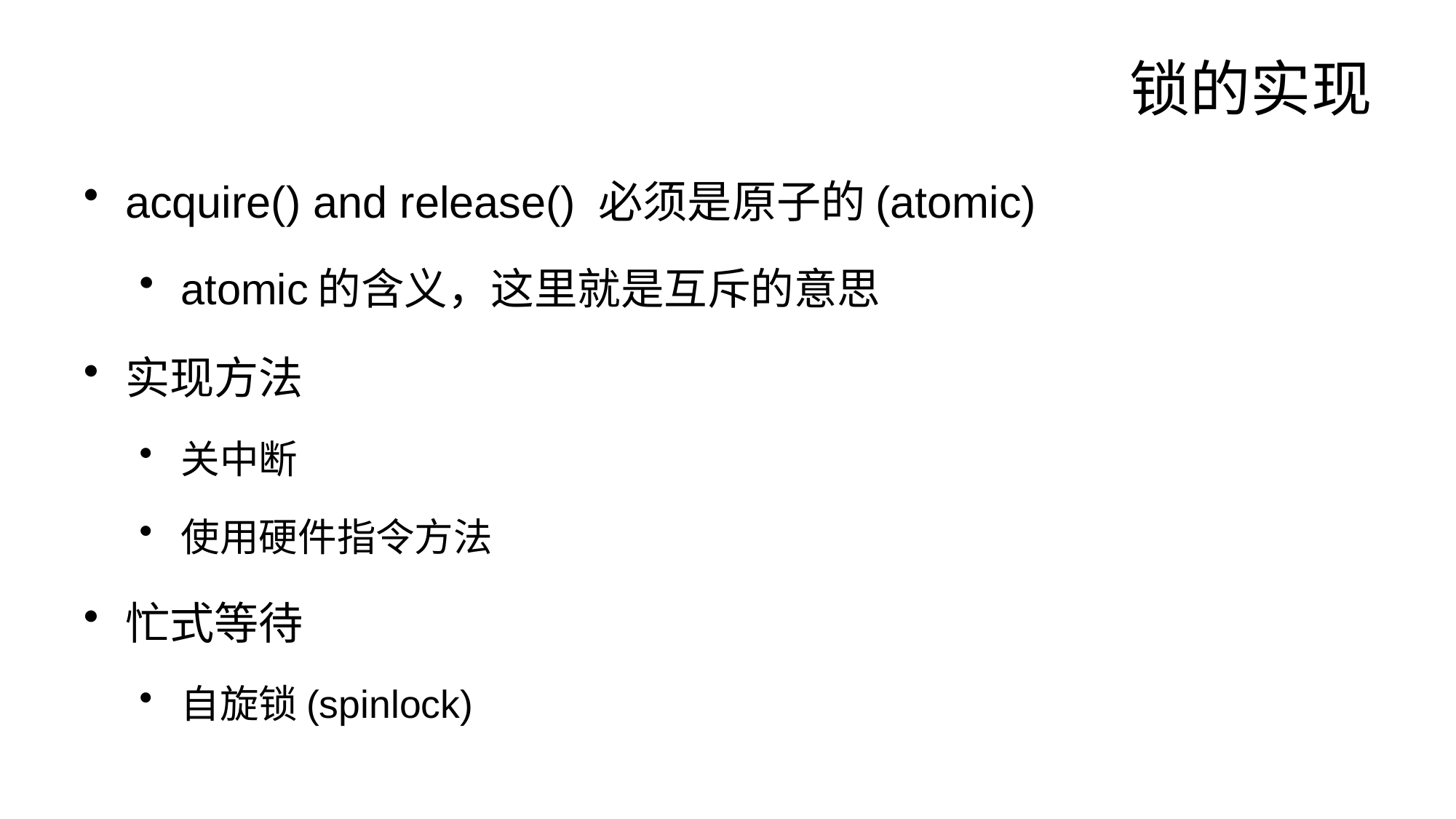

# 锁的实现
acquire() and release() 必须是原子的(atomic)
atomic的含义，这里就是互斥的意思
实现方法
关中断
使用硬件指令方法
忙式等待
自旋锁(spinlock)